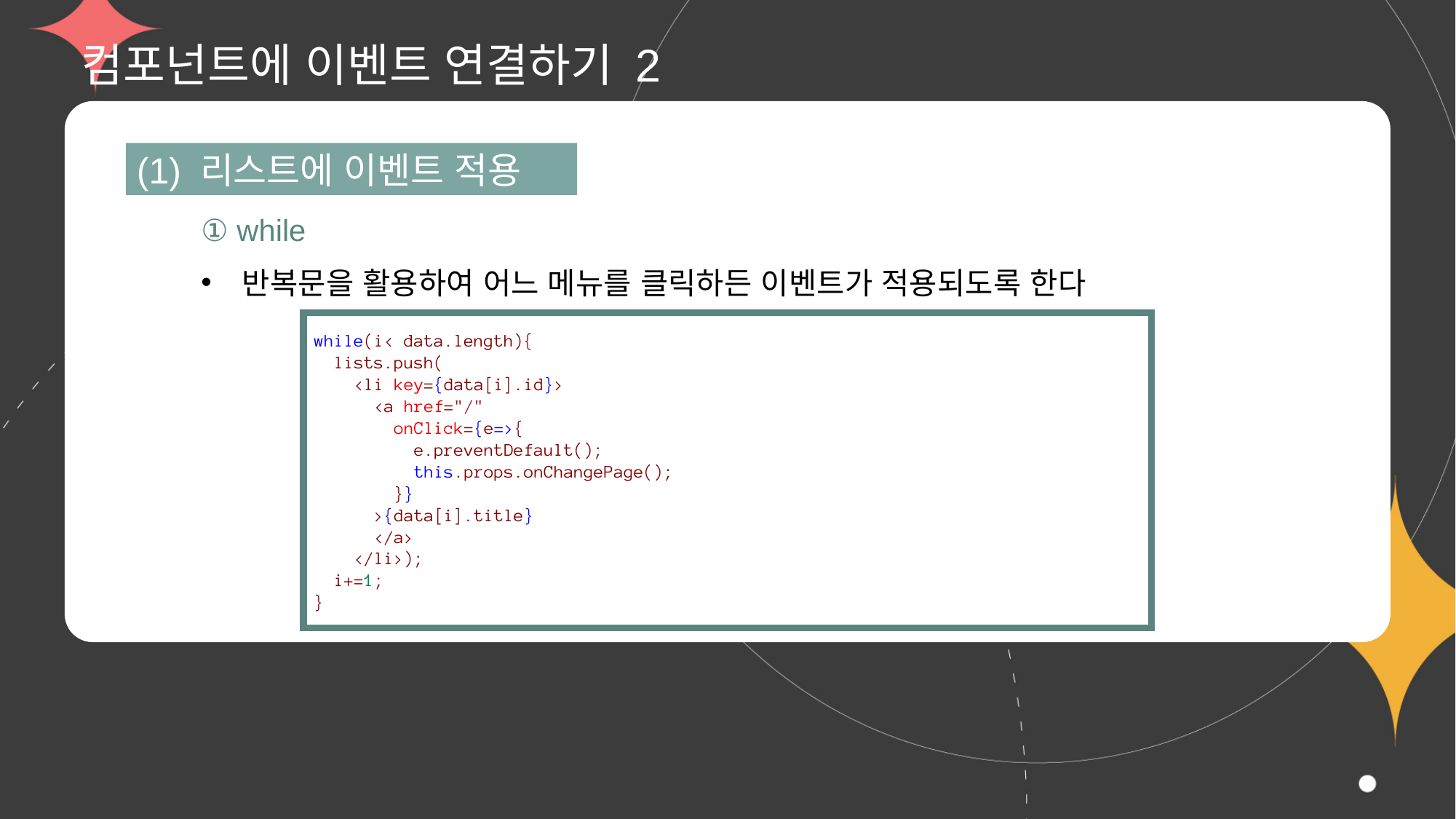

# 컴포넌트에 이벤트 연결하기 2
(1) 리스트에 이벤트 적용
① while
반복문을 활용하여 어느 메뉴를 클릭하든 이벤트가 적용되도록 한다
while(i< data.length){
  lists.push(
    <li key={data[i].id}>
      <a href="/"
        onClick={e=>{
          e.preventDefault();
          this.props.onChangePage();
        }}
      >{data[i].title}
      </a>
    </li>);
  i+=1;
}